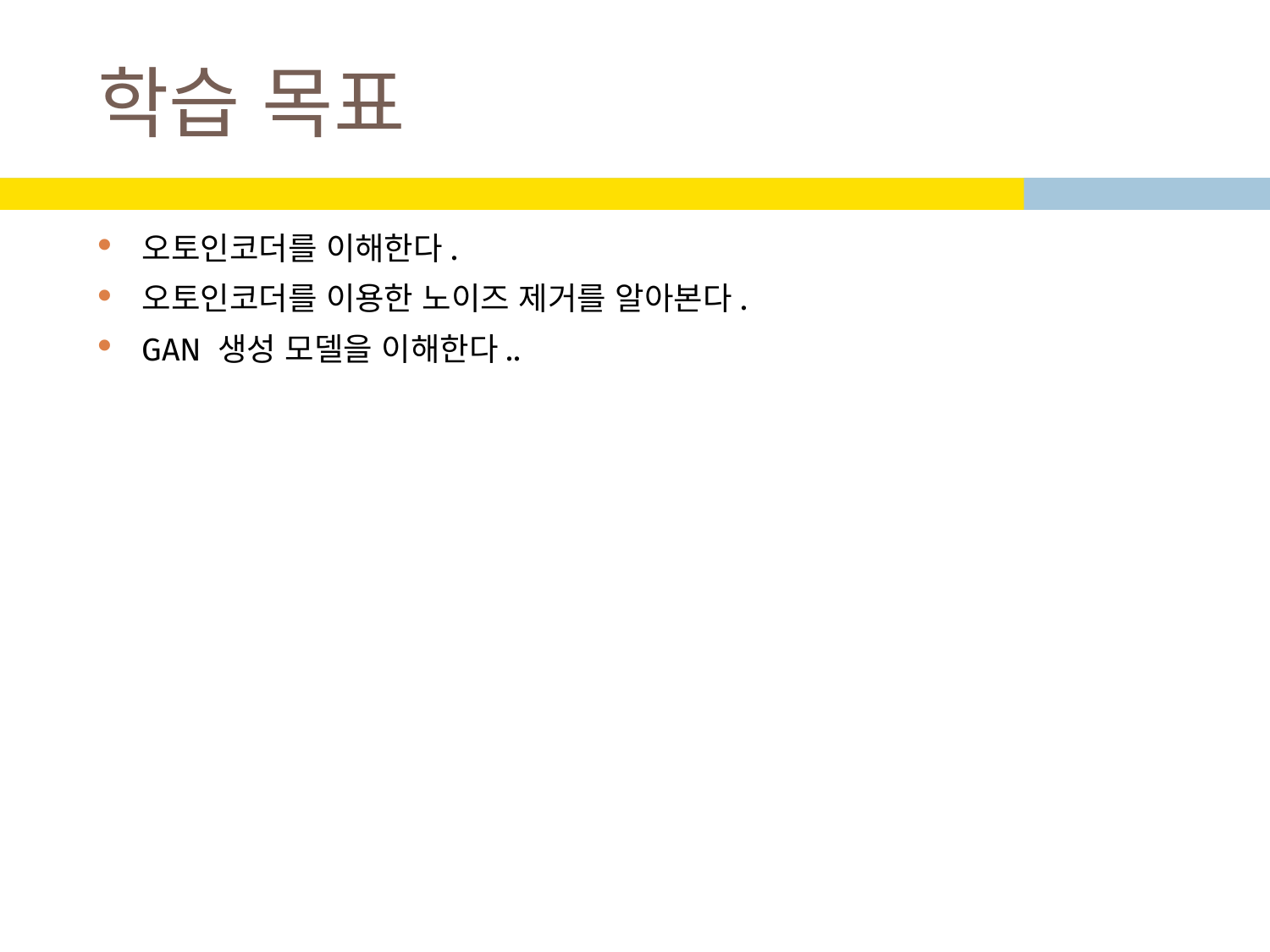

# 학습 목표
오토인코더를 이해한다.
오토인코더를 이용한 노이즈 제거를 알아본다.
GAN 생성 모델을 이해한다..